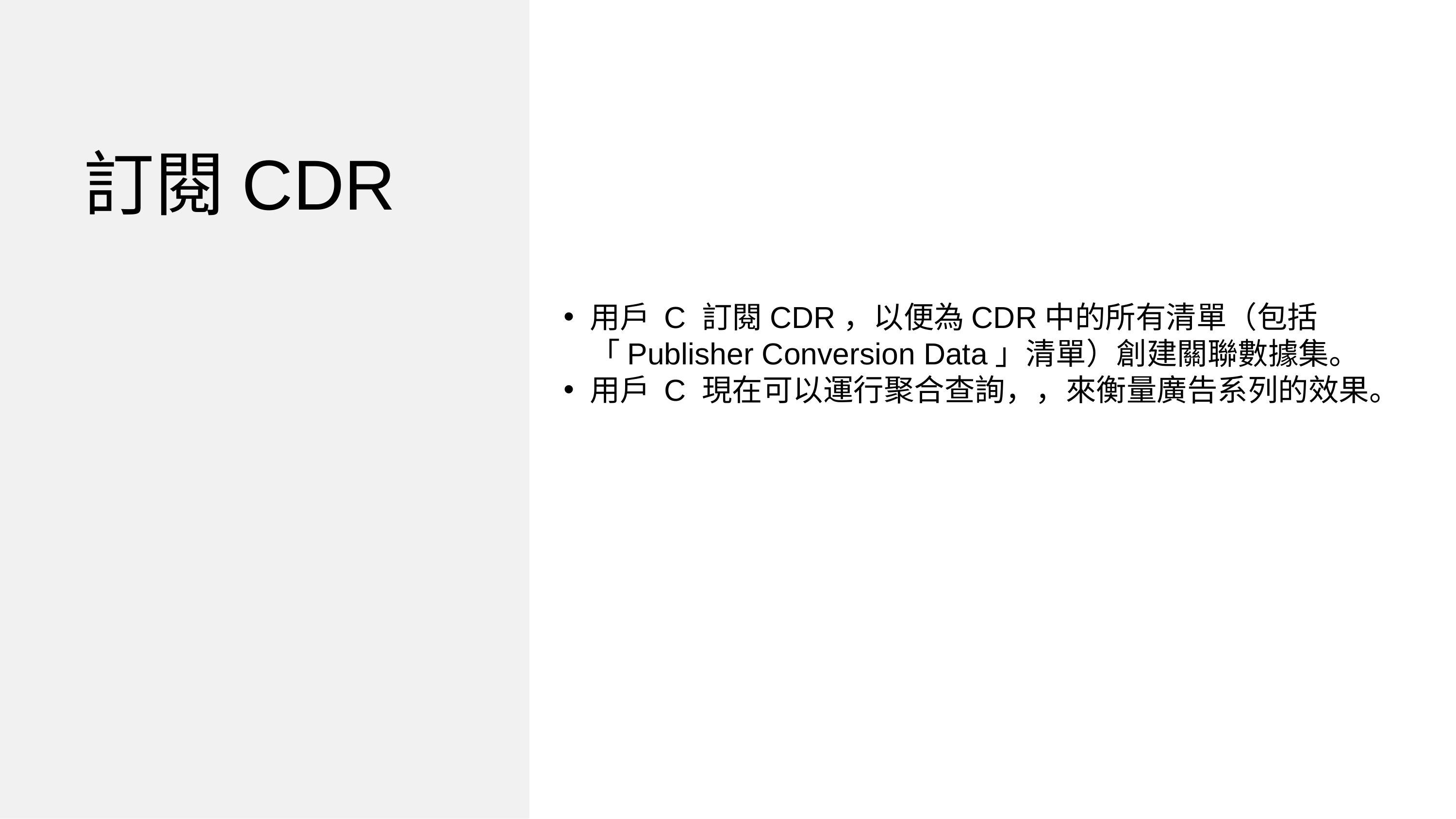

訂閱CDR
用戶 C 訂閱CDR，以便為CDR中的所有清單（包括「Publisher Conversion Data」清單）創建關聯數據集。
用戶 C 現在可以運行聚合查詢，，來衡量廣告系列的效果。